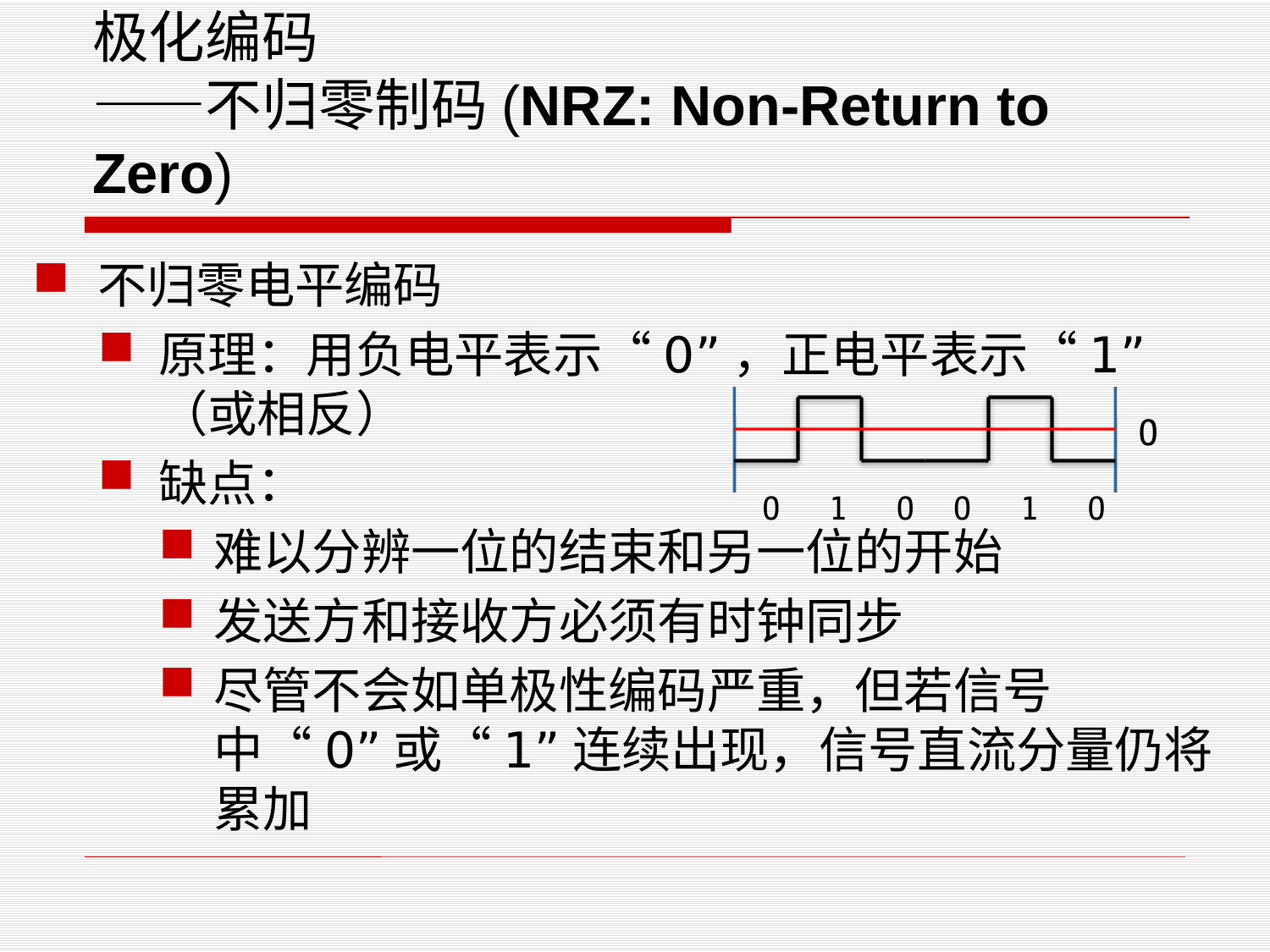

# 极化编码 ——不归零制码(NRZ: Non-Return to Zero)
不归零电平编码
原理：用负电平表示“0”，正电平表示“1”（或相反）
缺点：
难以分辨一位的结束和另一位的开始
发送方和接收方必须有时钟同步
尽管不会如单极性编码严重，但若信号中“0”或“1”连续出现，信号直流分量仍将累加

0

0     1     0    0     1     0